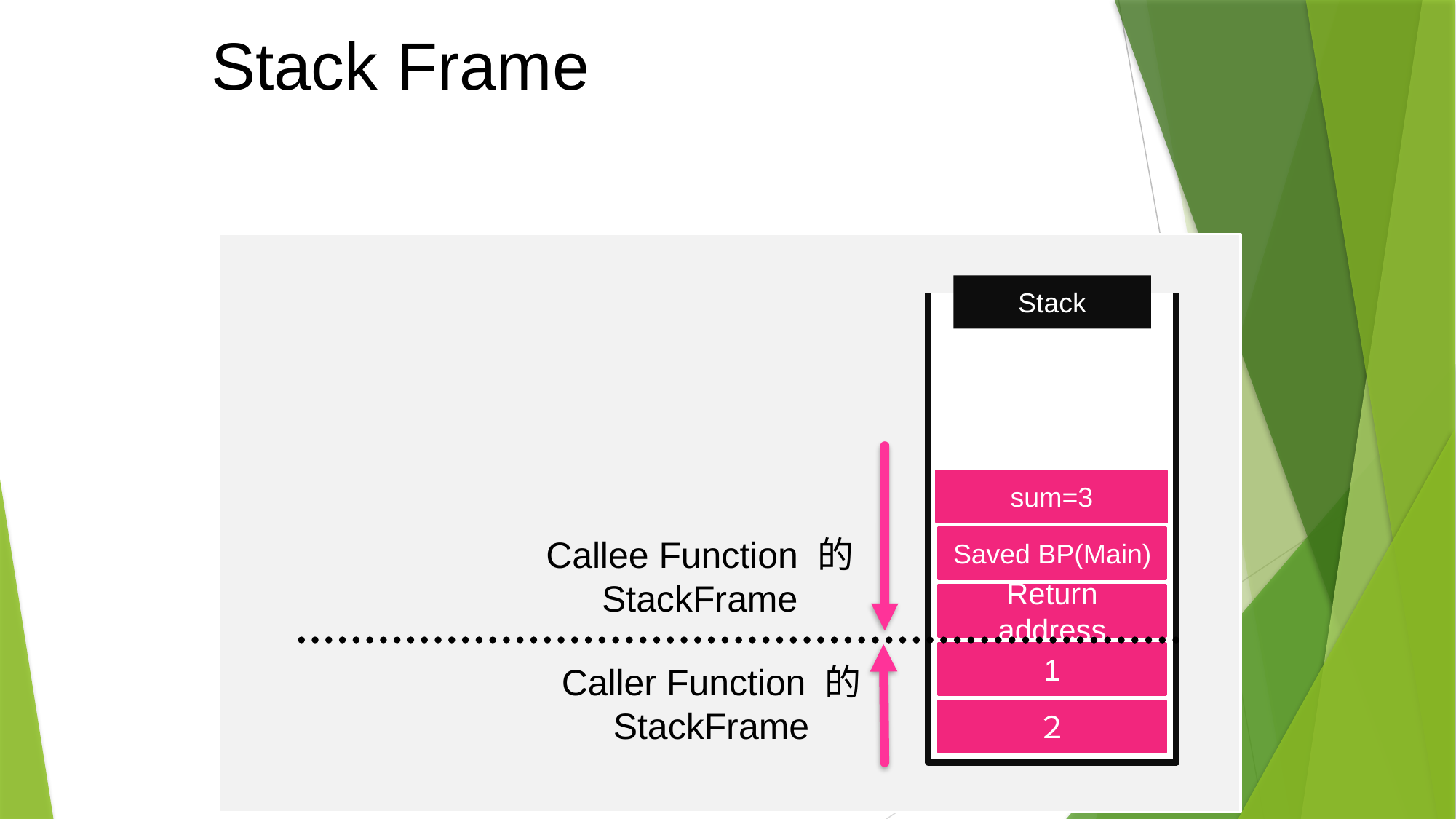

Stack Frame

Stack

sum=3
Callee Function 的
StackFrame
Saved BP(Main)
Return address
1
Caller Function 的
StackFrame
２